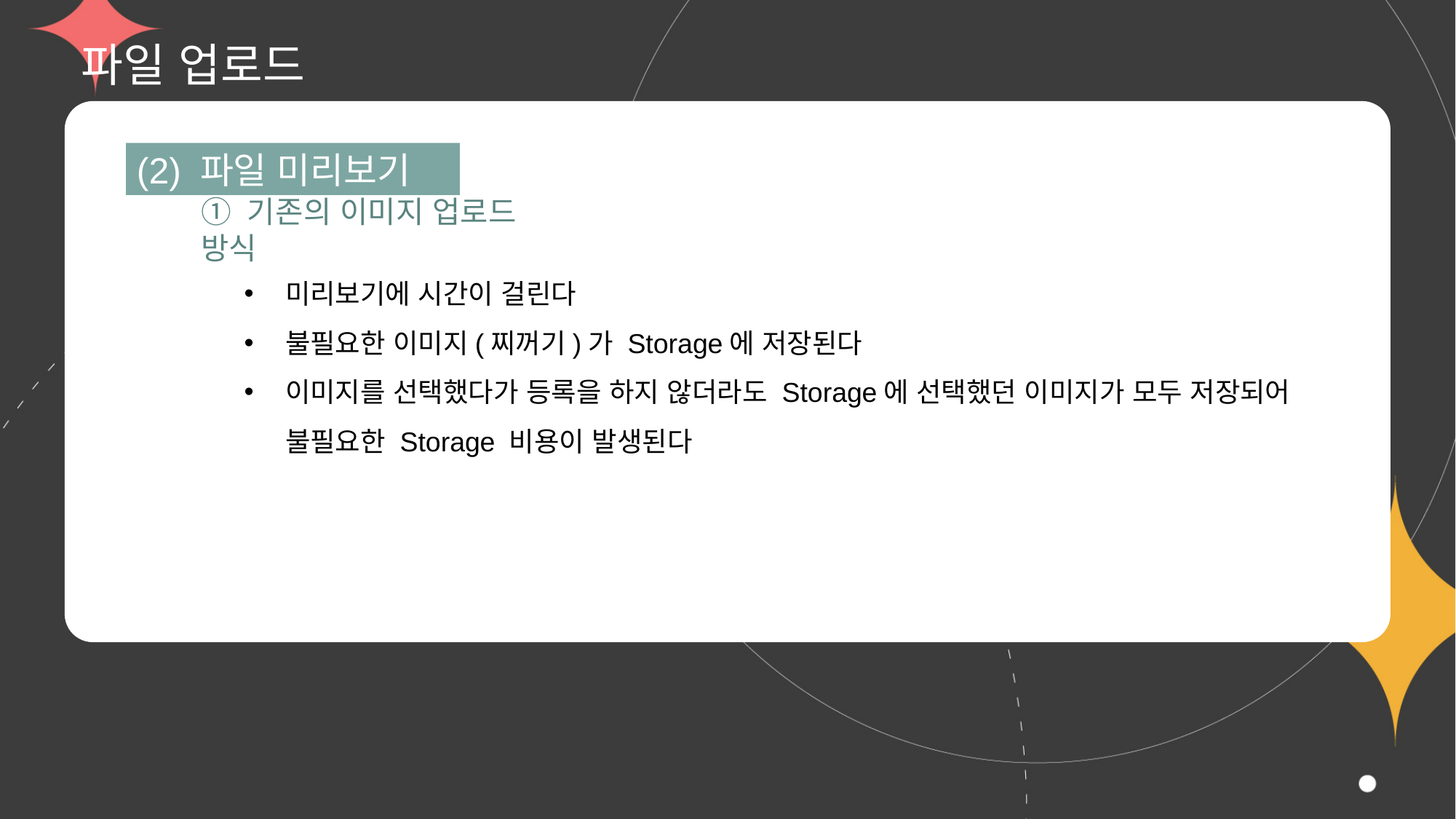

# 파일 업로드
(2) 파일 미리보기
① 기존의 이미지 업로드 방식
미리보기에 시간이 걸린다
불필요한 이미지(찌꺼기)가 Storage에 저장된다
이미지를 선택했다가 등록을 하지 않더라도 Storage에 선택했던 이미지가 모두 저장되어 불필요한 Storage 비용이 발생된다